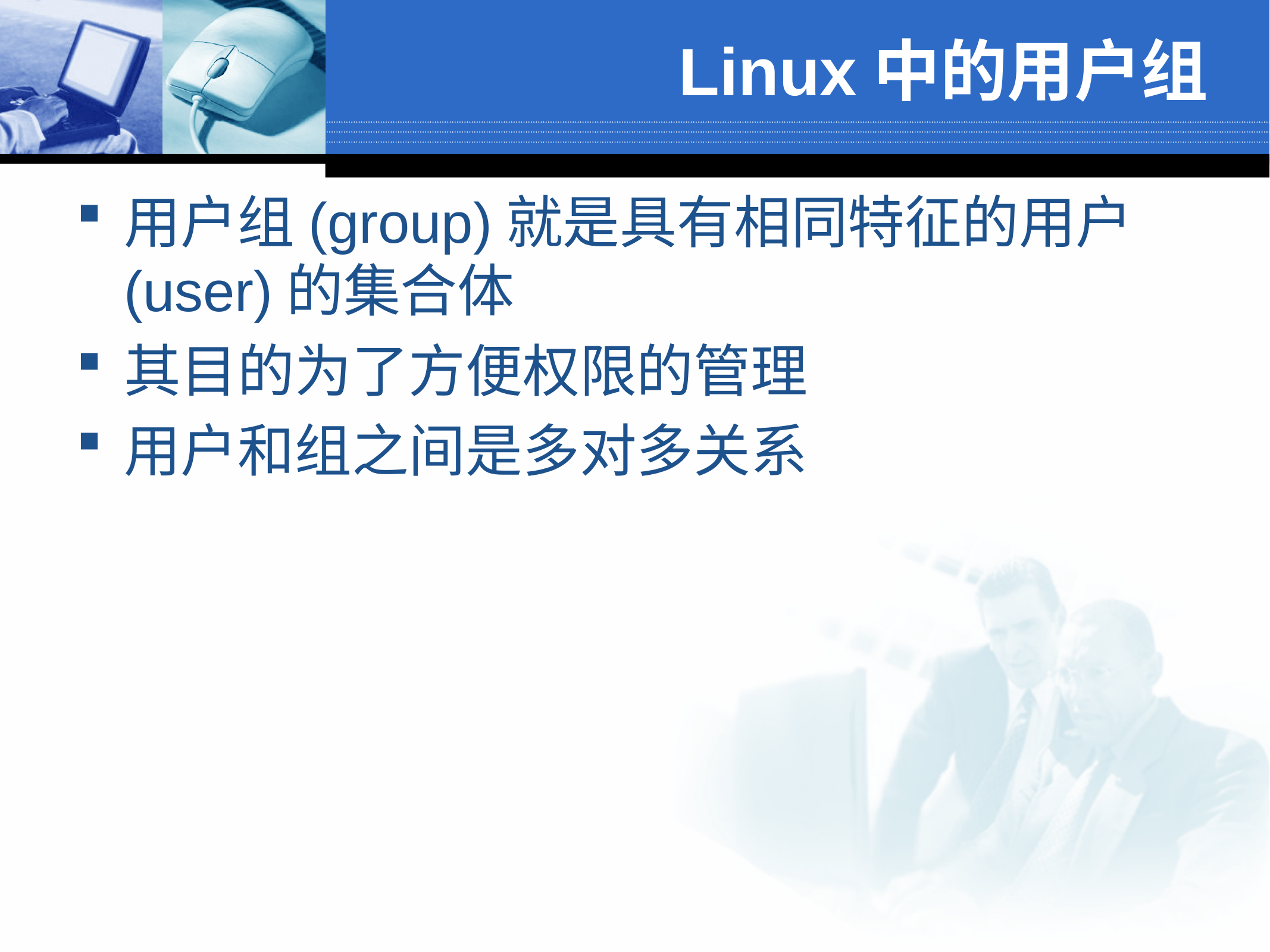

# Linux中的用户组
用户组(group)就是具有相同特征的用户(user)的集合体
其目的为了方便权限的管理
用户和组之间是多对多关系